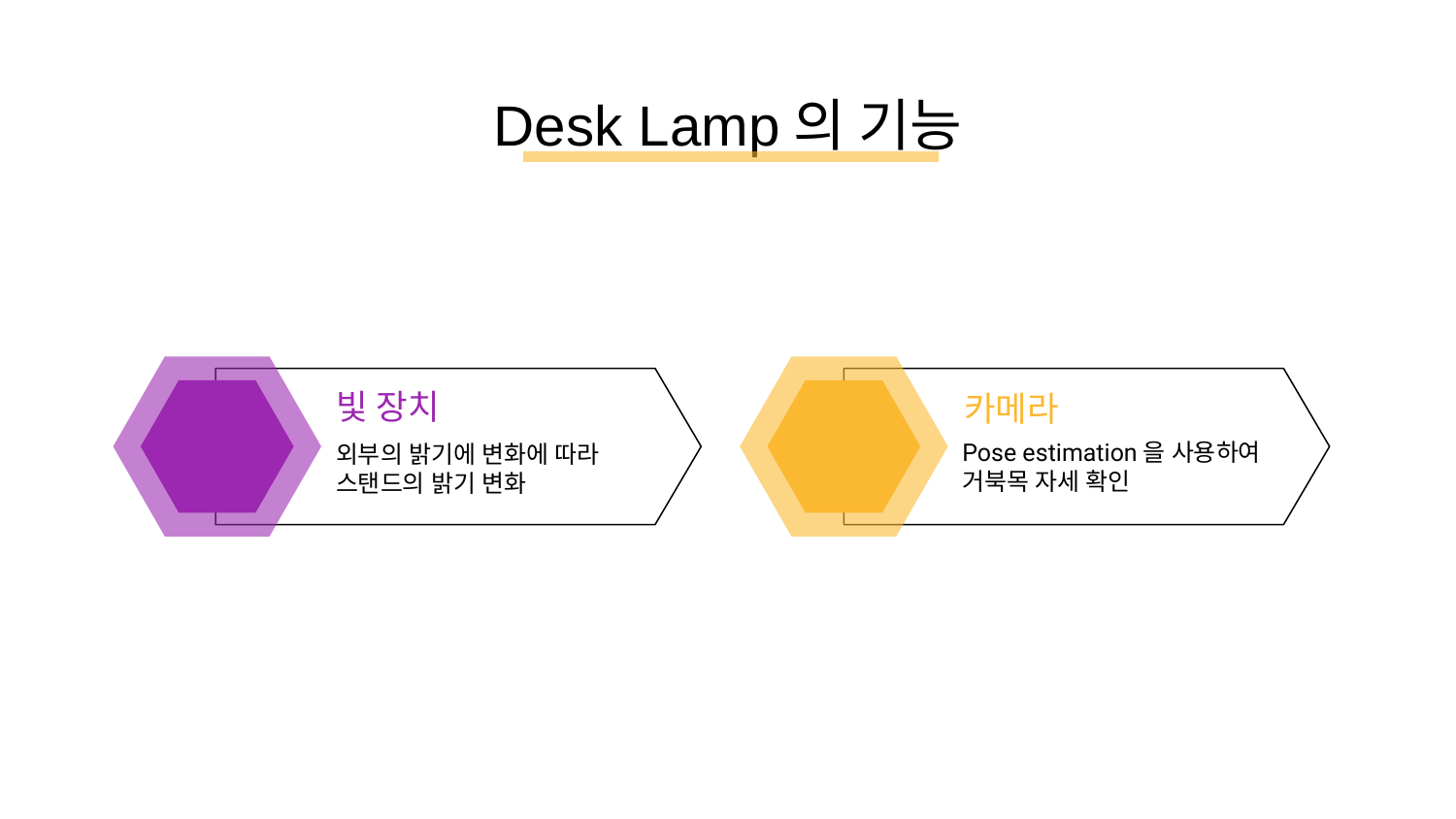

# Desk Lamp의 기능

빛 장치

외부의 밝기에 변화에 따라 스탠드의 밝기 변화

카메라

Pose estimation을 사용하여 거북목 자세 확인